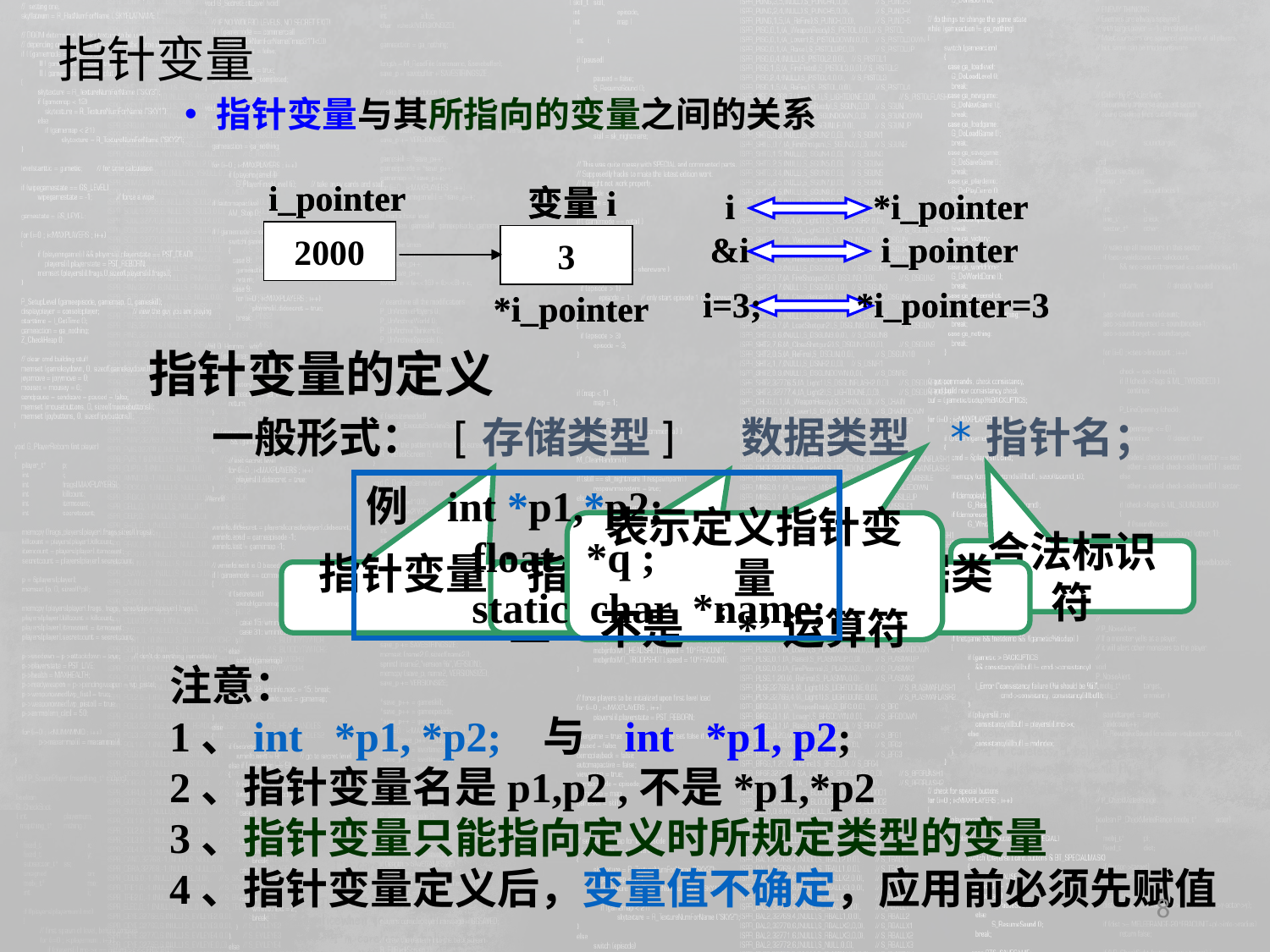

指针变量
指针变量与其所指向的变量之间的关系
i_pointer
变量i

2000
3

*i_pointer
i
*i_pointer
&i
i_pointer
i=3;
*i_pointer=3
i_pointer
变量i

2000
3

*i_pointer
i
*i_pointer
&i
i_pointer
i=3;
*i_pointer=3

指针变量的定义
一般形式：  [存储类型]    数据类型   *指针名；
例   int *p1,*p2;
          float   *q ;
          static  char  *name;
表示定义指针变量
不是‘*’运算符
合法标识符
指针变量本身的存储类型
指针的目标变量的数据类型
注意：
1、int   *p1, *p2;   与   int   *p1, p2;
2、指针变量名是p1,p2 ,不是*p1,*p2
3、指针变量只能指向定义时所规定类型的变量
4、指针变量定义后，变量值不确定，应用前必须先赋值
8